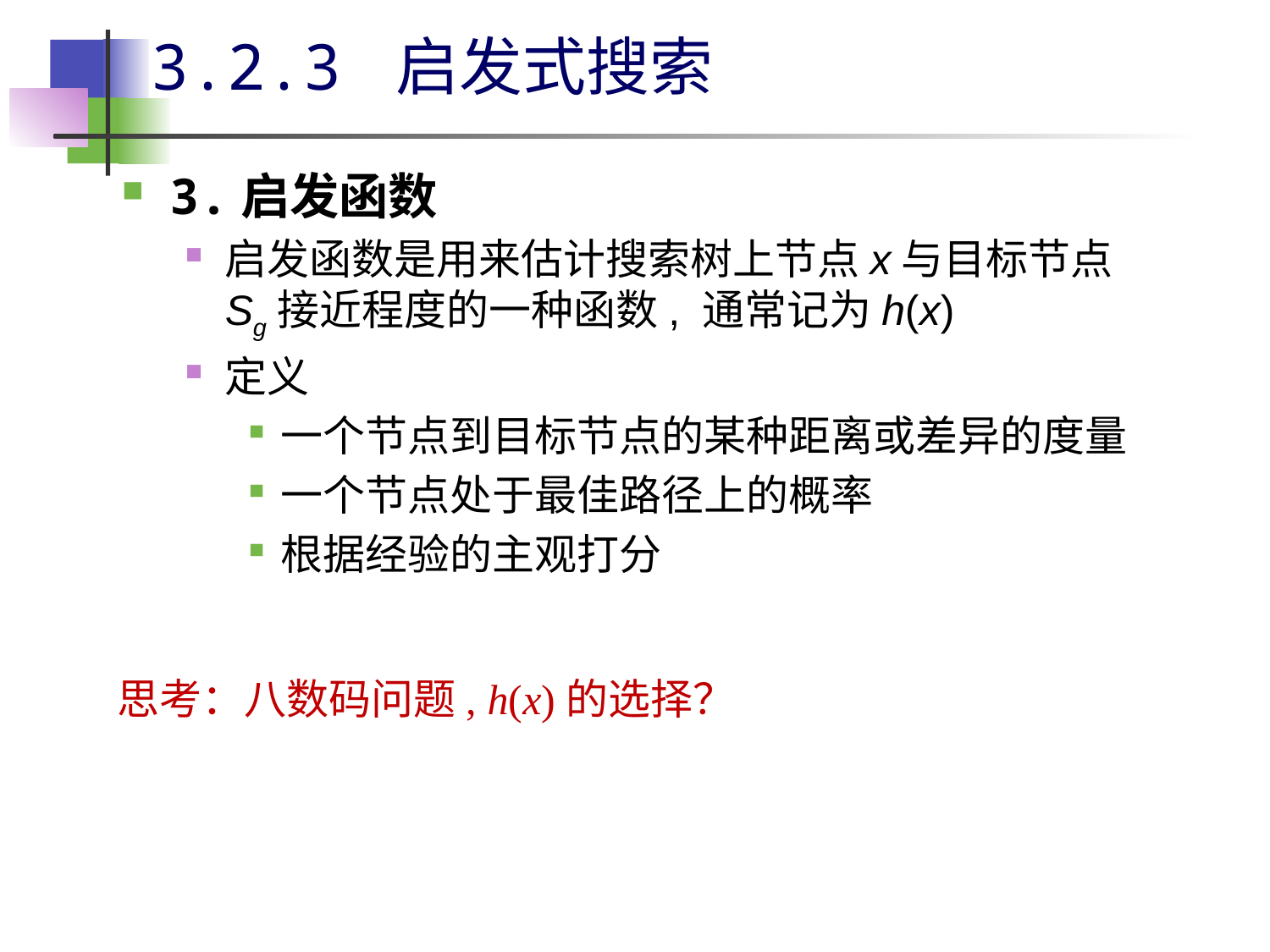

# 3.2.3 启发式搜索
3.启发函数
启发函数是用来估计搜索树上节点x与目标节点Sg接近程度的一种函数, 通常记为h(x)
定义
一个节点到目标节点的某种距离或差异的度量
一个节点处于最佳路径上的概率
根据经验的主观打分
思考：八数码问题, h(x)的选择？